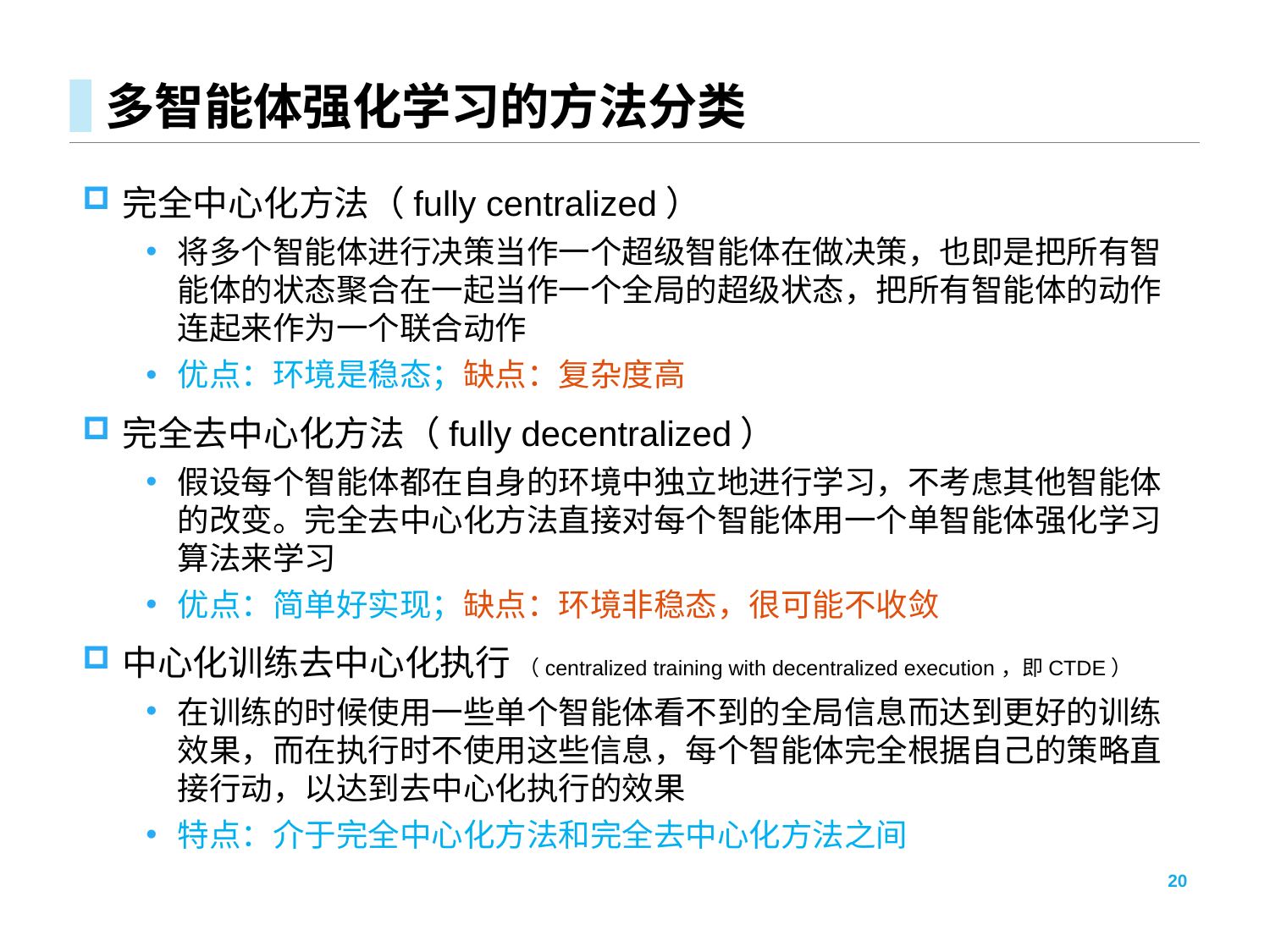

# 多智能体强化学习的方法分类
完全中心化方法（fully centralized）
将多个智能体进行决策当作一个超级智能体在做决策，也即是把所有智能体的状态聚合在一起当作一个全局的超级状态，把所有智能体的动作连起来作为一个联合动作
优点：环境是稳态；缺点：复杂度高
完全去中心化方法（fully decentralized）
假设每个智能体都在自身的环境中独立地进行学习，不考虑其他智能体的改变。完全去中心化方法直接对每个智能体用一个单智能体强化学习算法来学习
优点：简单好实现；缺点：环境非稳态，很可能不收敛
中心化训练去中心化执行 （centralized training with decentralized execution，即CTDE）
在训练的时候使用一些单个智能体看不到的全局信息而达到更好的训练效果，而在执行时不使用这些信息，每个智能体完全根据自己的策略直接行动，以达到去中心化执行的效果
特点：介于完全中心化方法和完全去中心化方法之间
20